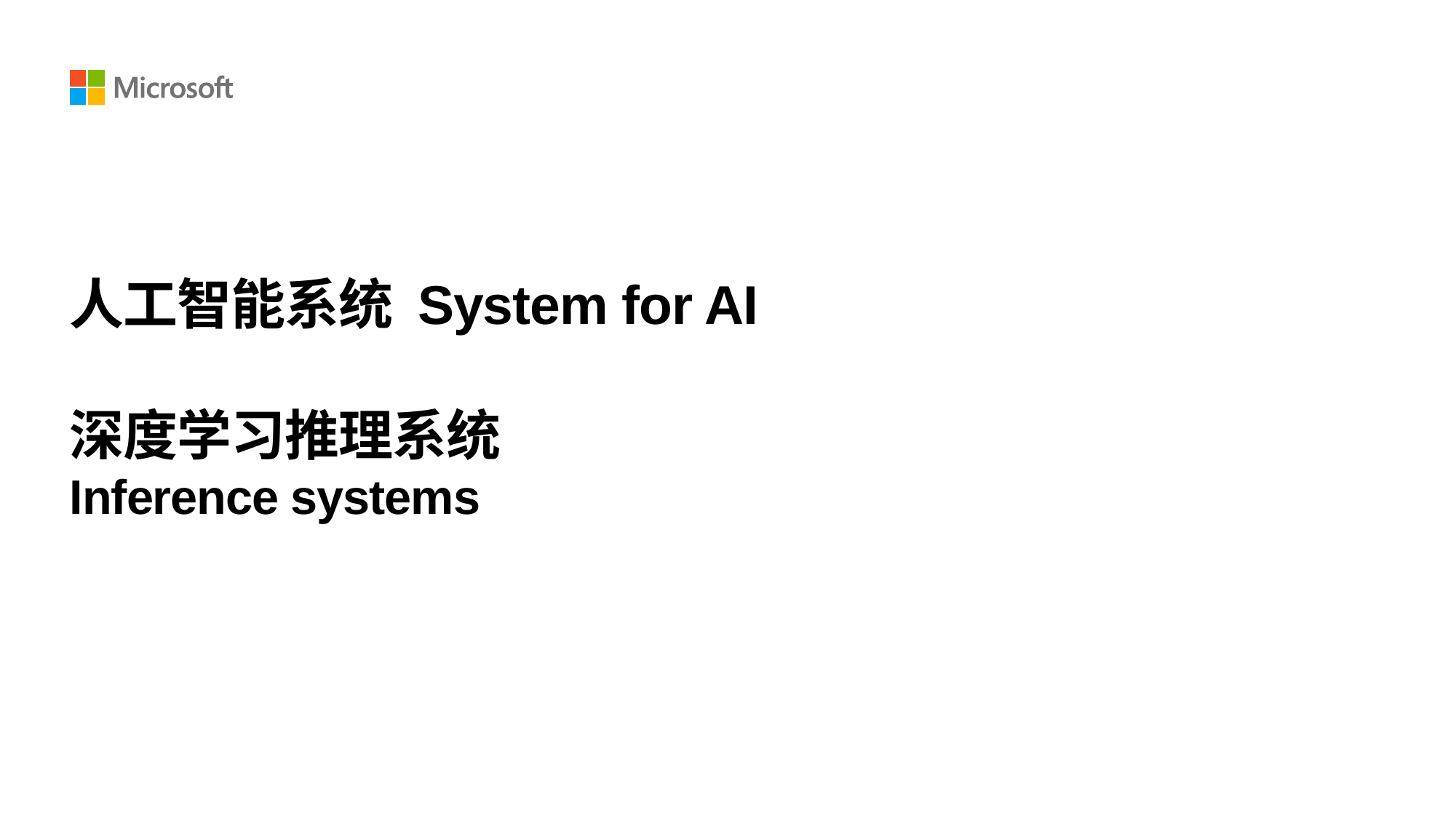

# 人工智能系统 System for AI 深度学习推理系统  Inference systems